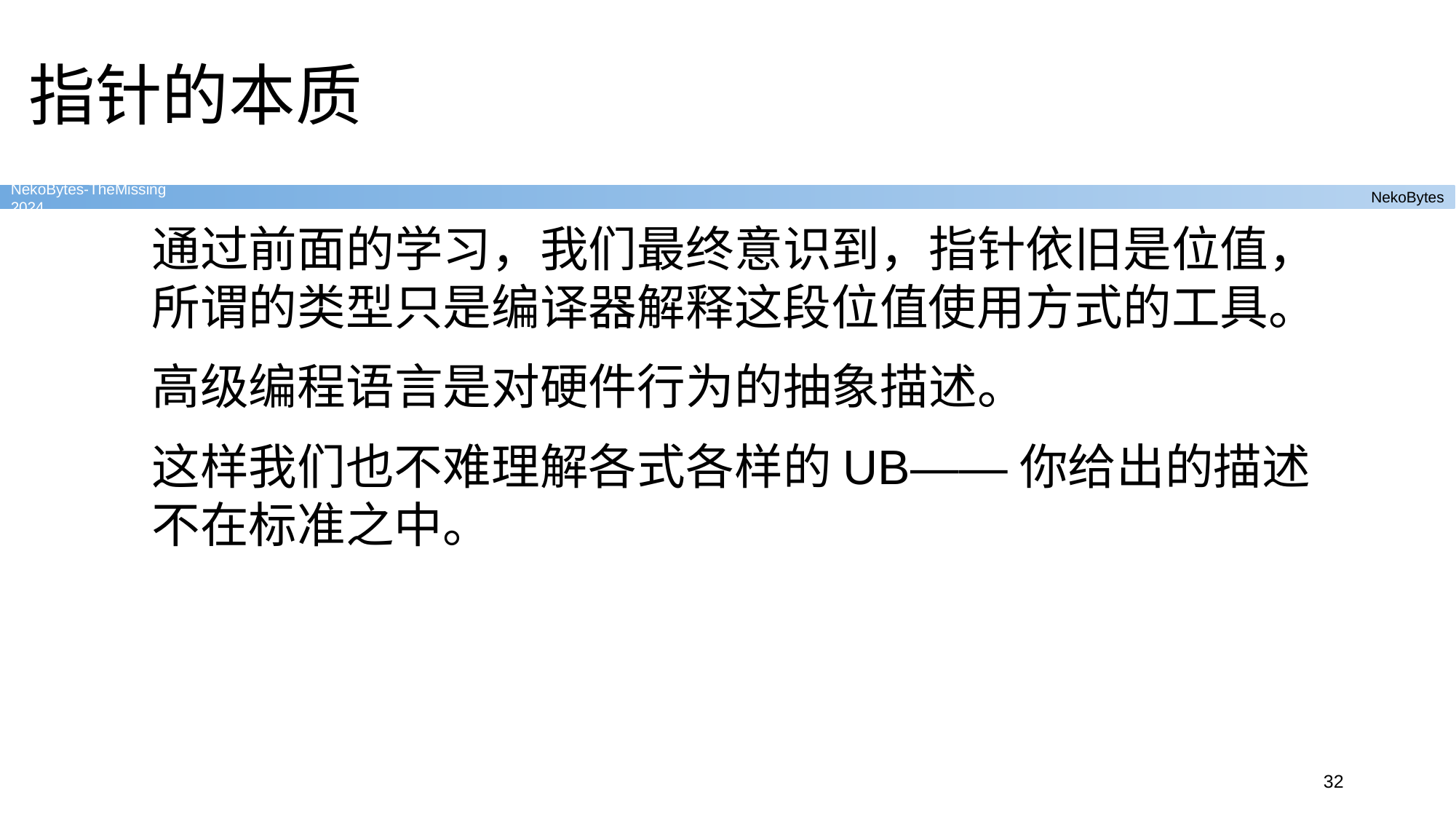

# 指针的本质
通过前面的学习，我们最终意识到，指针依旧是位值，所谓的类型只是编译器解释这段位值使用方式的工具。
高级编程语言是对硬件行为的抽象描述。
这样我们也不难理解各式各样的UB——你给出的描述不在标准之中。
32